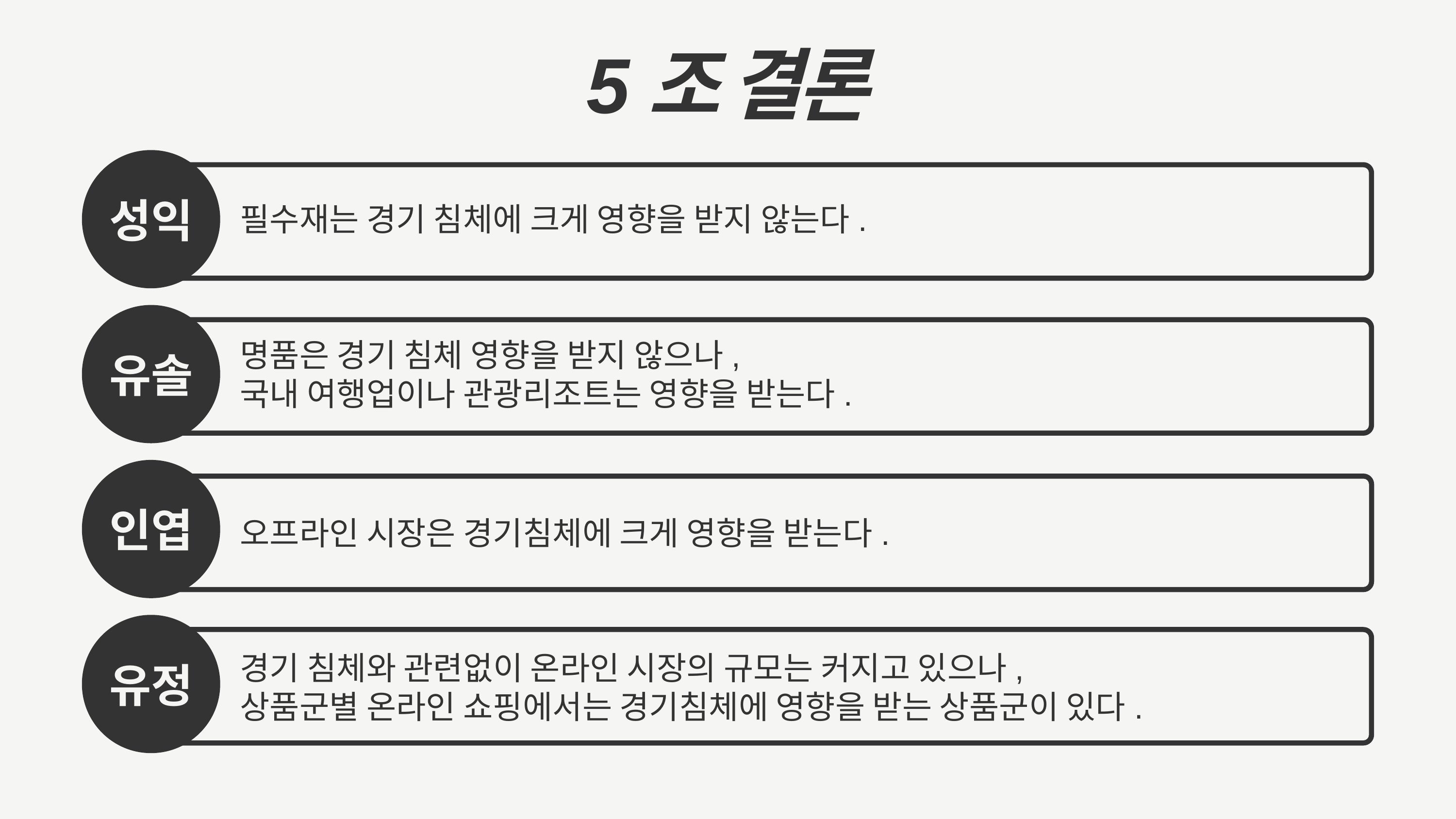

5조 결론

성익
필수재는 경기 침체에 크게 영향을 받지 않는다.

명품은 경기 침체 영향을 받지 않으나,
국내 여행업이나 관광리조트는 영향을 받는다.
유솔

인엽
오프라인 시장은 경기침체에 크게 영향을 받는다.

경기 침체와 관련없이 온라인 시장의 규모는 커지고 있으나,
상품군별 온라인 쇼핑에서는 경기침체에 영향을 받는 상품군이 있다.

유정